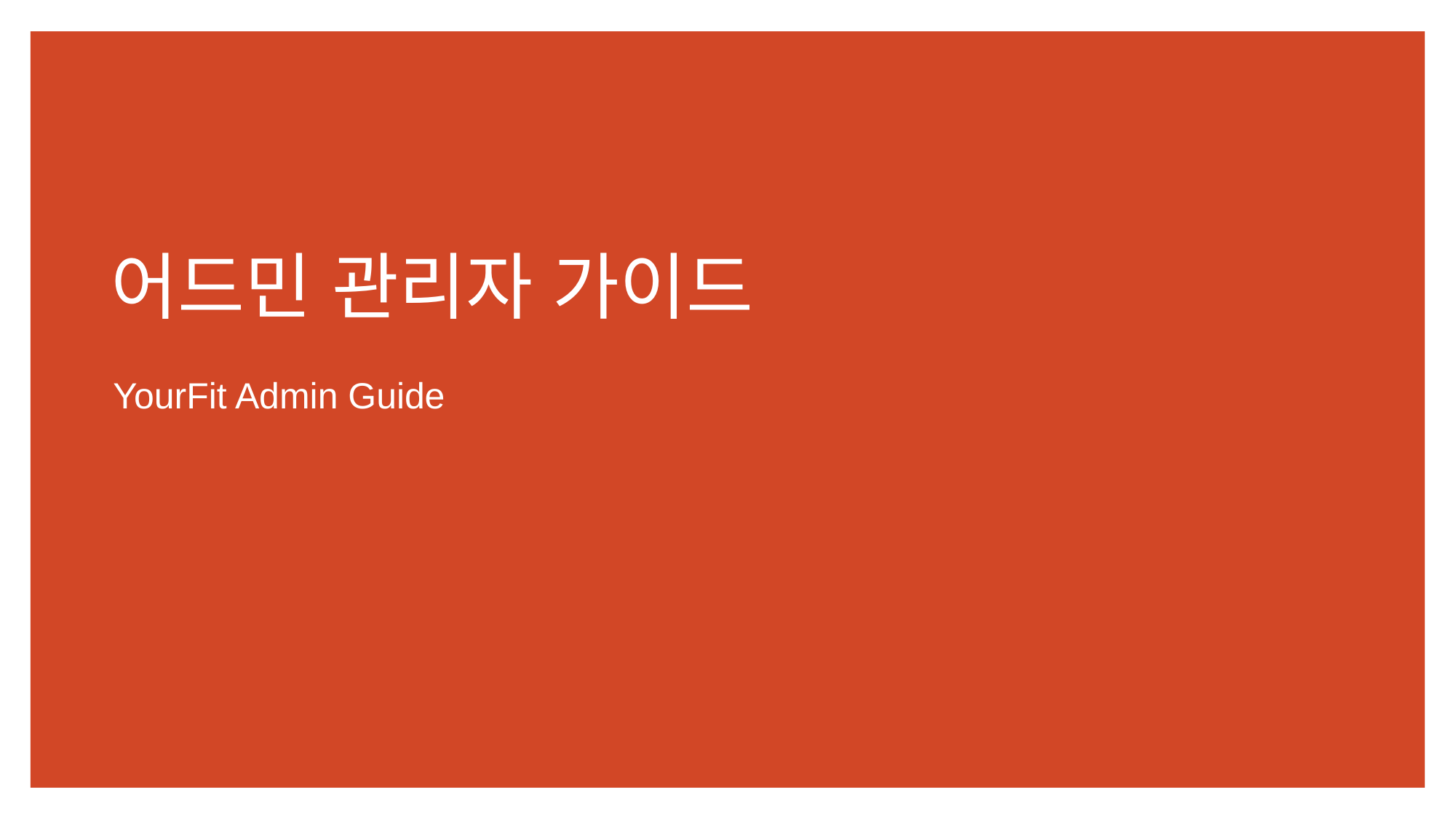

# 어드민 관리자 가이드
YourFit Admin Guide